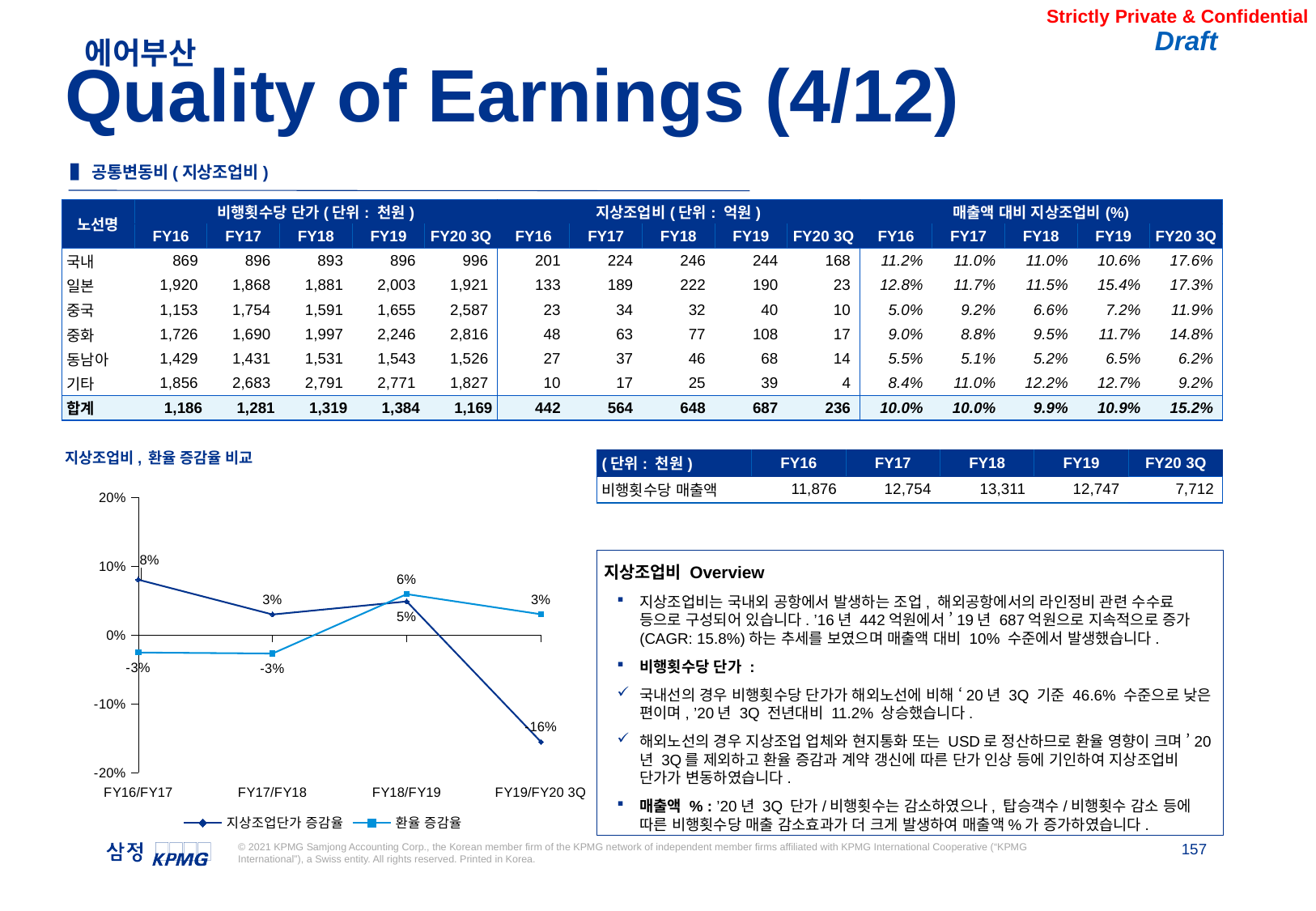

에어부산
Quality of Earnings (4/12)
▌공통변동비(지상조업비)

| 노선명 | 비행횟수당 단가(단위: 천원) |  |  |  |  | 지상조업비(단위: 억원) |  |  |  |  | 매출액 대비 지상조업비(%) |  |  |  |  |
| --- | --- | --- | --- | --- | --- | --- | --- | --- | --- | --- | --- | --- | --- | --- | --- |
|  | FY16 | FY17 | FY18 | FY19 | FY20 3Q | FY16 | FY17 | FY18 | FY19 | FY20 3Q | FY16 | FY17 | FY18 | FY19 | FY20 3Q |
| 국내 | 869 | 896 | 893 | 896 | 996 | 201 | 224 | 246 | 244 | 168 | 11.2% | 11.0% | 11.0% | 10.6% | 17.6% |
| 일본 | 1,920 | 1,868 | 1,881 | 2,003 | 1,921 | 133 | 189 | 222 | 190 | 23 | 12.8% | 11.7% | 11.5% | 15.4% | 17.3% |
| 중국 | 1,153 | 1,754 | 1,591 | 1,655 | 2,587 | 23 | 34 | 32 | 40 | 10 | 5.0% | 9.2% | 6.6% | 7.2% | 11.9% |
| 중화 | 1,726 | 1,690 | 1,997 | 2,246 | 2,816 | 48 | 63 | 77 | 108 | 17 | 9.0% | 8.8% | 9.5% | 11.7% | 14.8% |
| 동남아 | 1,429 | 1,431 | 1,531 | 1,543 | 1,526 | 27 | 37 | 46 | 68 | 14 | 5.5% | 5.1% | 5.2% | 6.5% | 6.2% |
| 기타 | 1,856 | 2,683 | 2,791 | 2,771 | 1,827 | 10 | 17 | 25 | 39 | 4 | 8.4% | 11.0% | 12.2% | 12.7% | 9.2% |
| 합계 | 1,186 | 1,281 | 1,319 | 1,384 | 1,169 | 442 | 564 | 648 | 687 | 236 | 10.0% | 10.0% | 9.9% | 10.9% | 15.2% |

### Chart: 지상조업비, 환율 증감율 비교

| Category | 지상조업단가 증감율 | 환율 증감율 |
|---|---|---|
| FY16/FY17 | 0.08038985527654785 | -0.025557949159844995 |
| FY17/FY18 | 0.029760952643829386 | -0.02700647306427073 |
| FY18/FY19 | 0.0487741442227696 | 0.059392892847405454 |
| FY19/FY20 3Q | -0.1554514671280932 | 0.030103375798910426 |
| (단위: 천원) | FY16 | FY17 | FY18 | FY19 | FY20 3Q |
| --- | --- | --- | --- | --- | --- |
| 비행횟수당 매출액 | 11,876 | 12,754 | 13,311 | 12,747 | 7,712 |
지상조업비 Overview
지상조업비는 국내외 공항에서 발생하는 조업, 해외공항에서의 라인정비 관련 수수료 등으로 구성되어 있습니다. ’16년 442억원에서 ’19년 687억원으로 지속적으로 증가 (CAGR: 15.8%)하는 추세를 보였으며 매출액 대비 10% 수준에서 발생했습니다.
비행횟수당 단가 :
국내선의 경우 비행횟수당 단가가 해외노선에 비해 ‘20년 3Q 기준 46.6% 수준으로 낮은 편이며, ’20년 3Q 전년대비 11.2% 상승했습니다.
해외노선의 경우 지상조업 업체와 현지통화 또는 USD로 정산하므로 환율 영향이 크며 ’20년 3Q를 제외하고 환율 증감과 계약 갱신에 따른 단가 인상 등에 기인하여 지상조업비 단가가 변동하였습니다.
매출액 % : ’20년 3Q 단가/비행횟수는 감소하였으나, 탑승객수/비행횟수 감소 등에 따른 비행횟수당 매출 감소효과가 더 크게 발생하여 매출액%가 증가하였습니다.